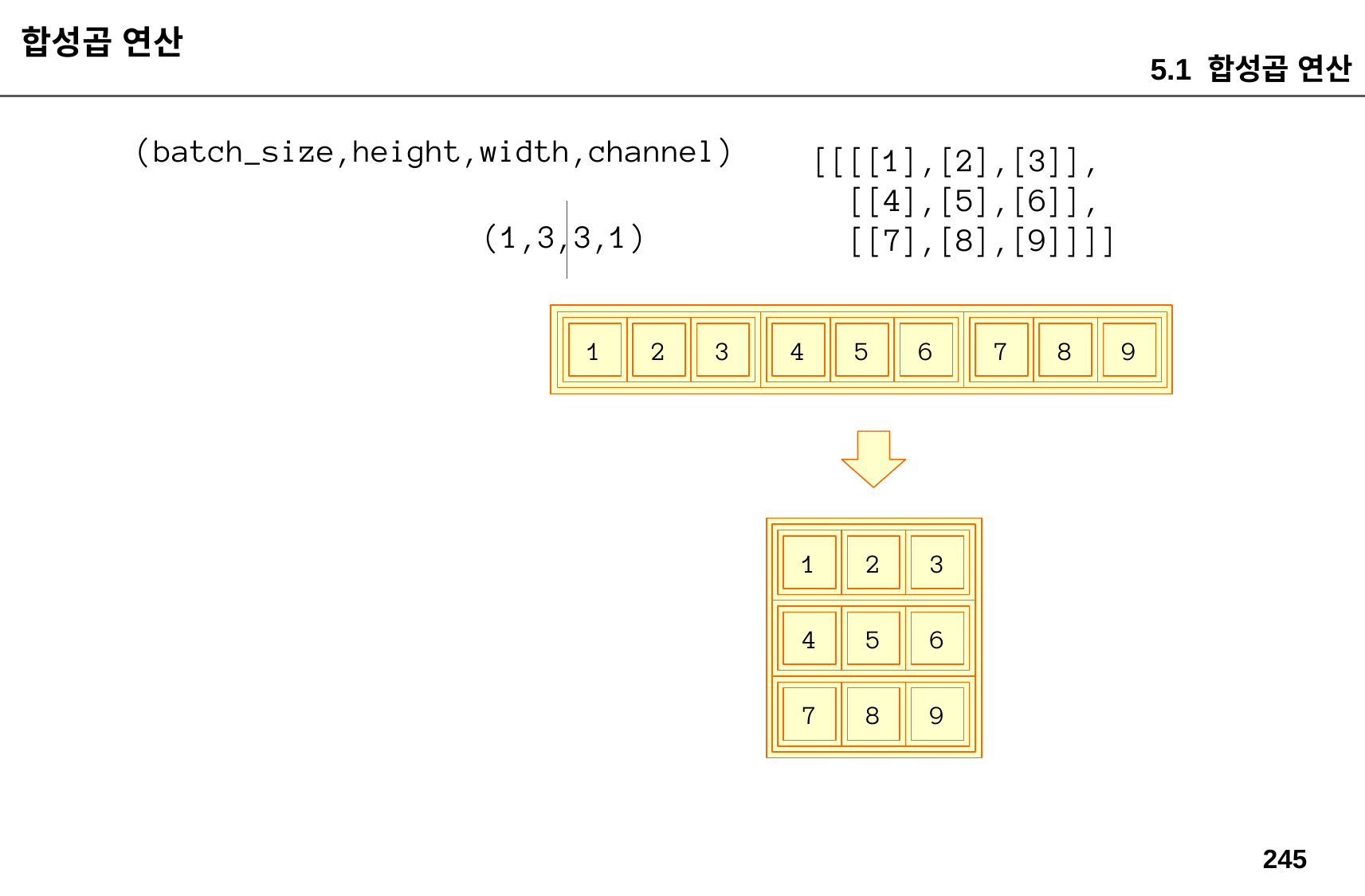

합성곱 연산
5.1 합성곱 연산
(batch_size,height,width,channel)
[[[[1],[2],[3]],
  [[4],[5],[6]],
  [[7],[8],[9]]]]
(1,3,3,1)

1
2
3
4
5
6
7
8
9

1
2
3

4
5
6

7
8
9